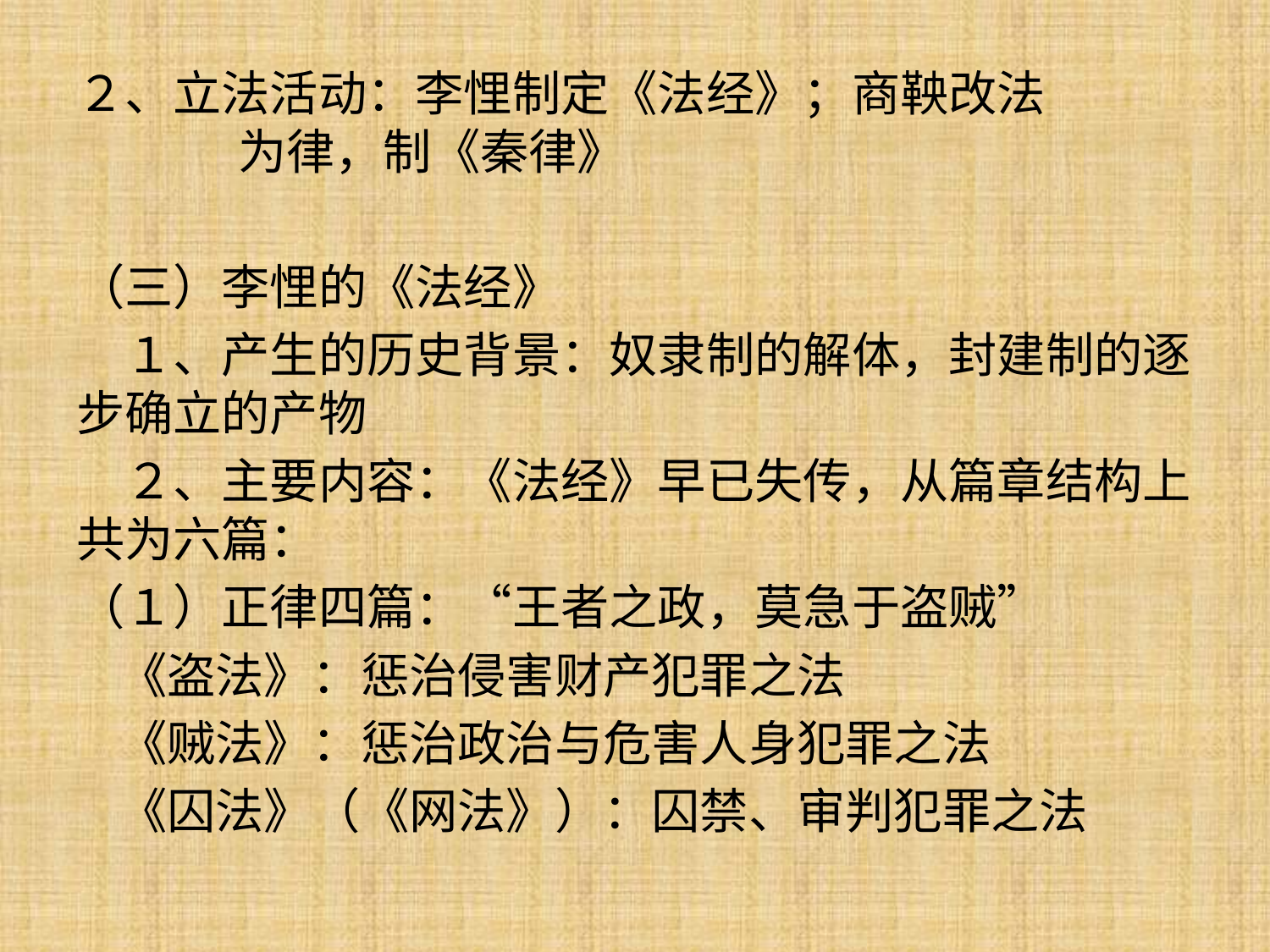

２、立法活动：李悝制定《法经》；商鞅改法                             为律，制《秦律》

（三）李悝的《法经》
　１、产生的历史背景：奴隶制的解体，封建制的逐 步确立的产物
　２、主要内容：《法经》早已失传，从篇章结构上 共为六篇：
（１）正律四篇：“王者之政，莫急于盗贼”
   《盗法》：惩治侵害财产犯罪之法
   《贼法》：惩治政治与危害人身犯罪之法
   《囚法》（《网法》）：囚禁、审判犯罪之法